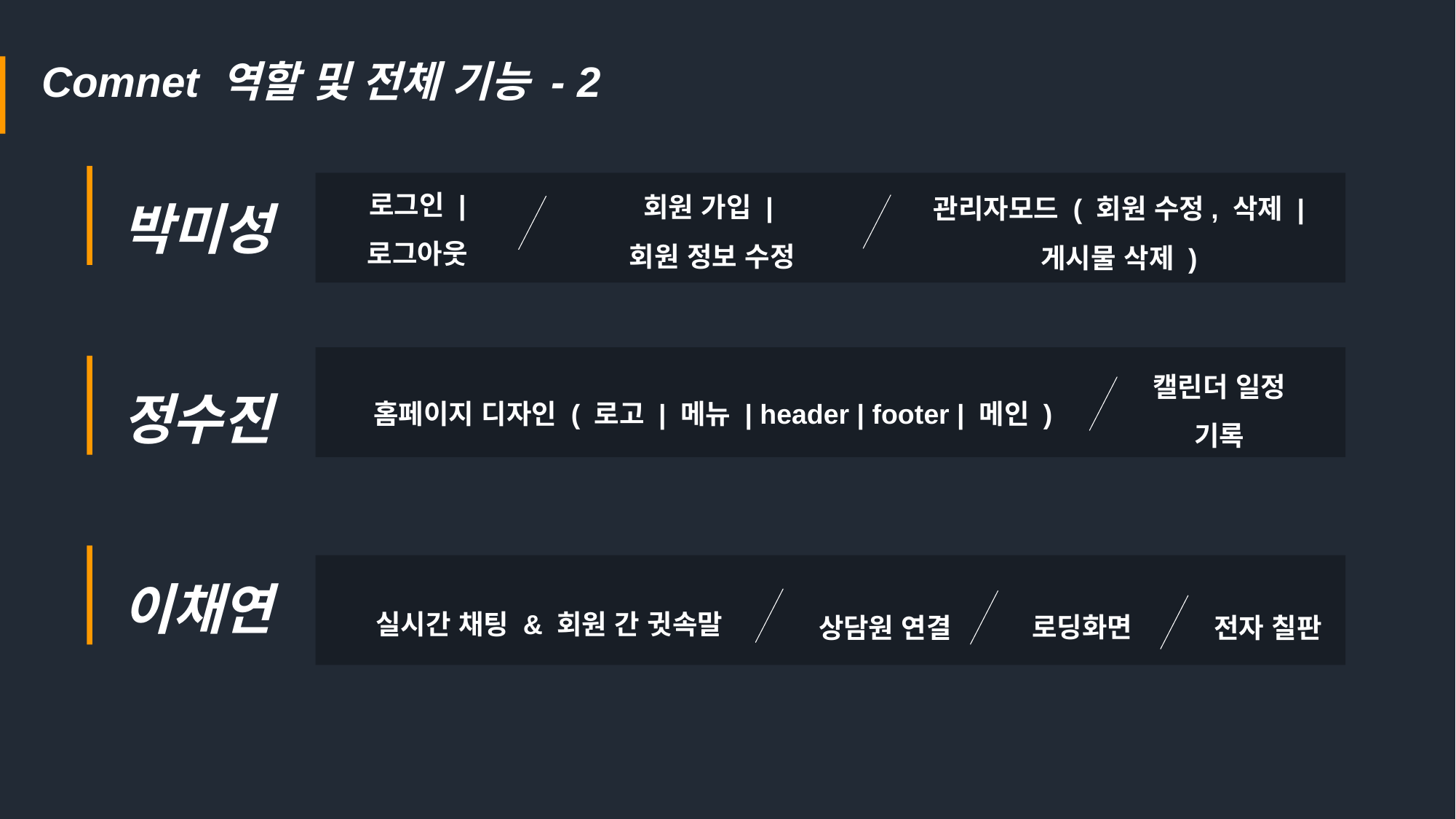

Comnet 역할 및 전체 기능 - 2

박미성

로그인 | 로그아웃
회원 가입 |
회원 정보 수정
관리자모드 ( 회원 수정, 삭제 | 게시물 삭제 )

정수진

캘린더 일정 기록

홈페이지 디자인 ( 로고 | 메뉴 | header | footer | 메인 )
이채연

실시간 채팅 & 회원 간 귓속말
로딩화면
상담원 연결
전자 칠판